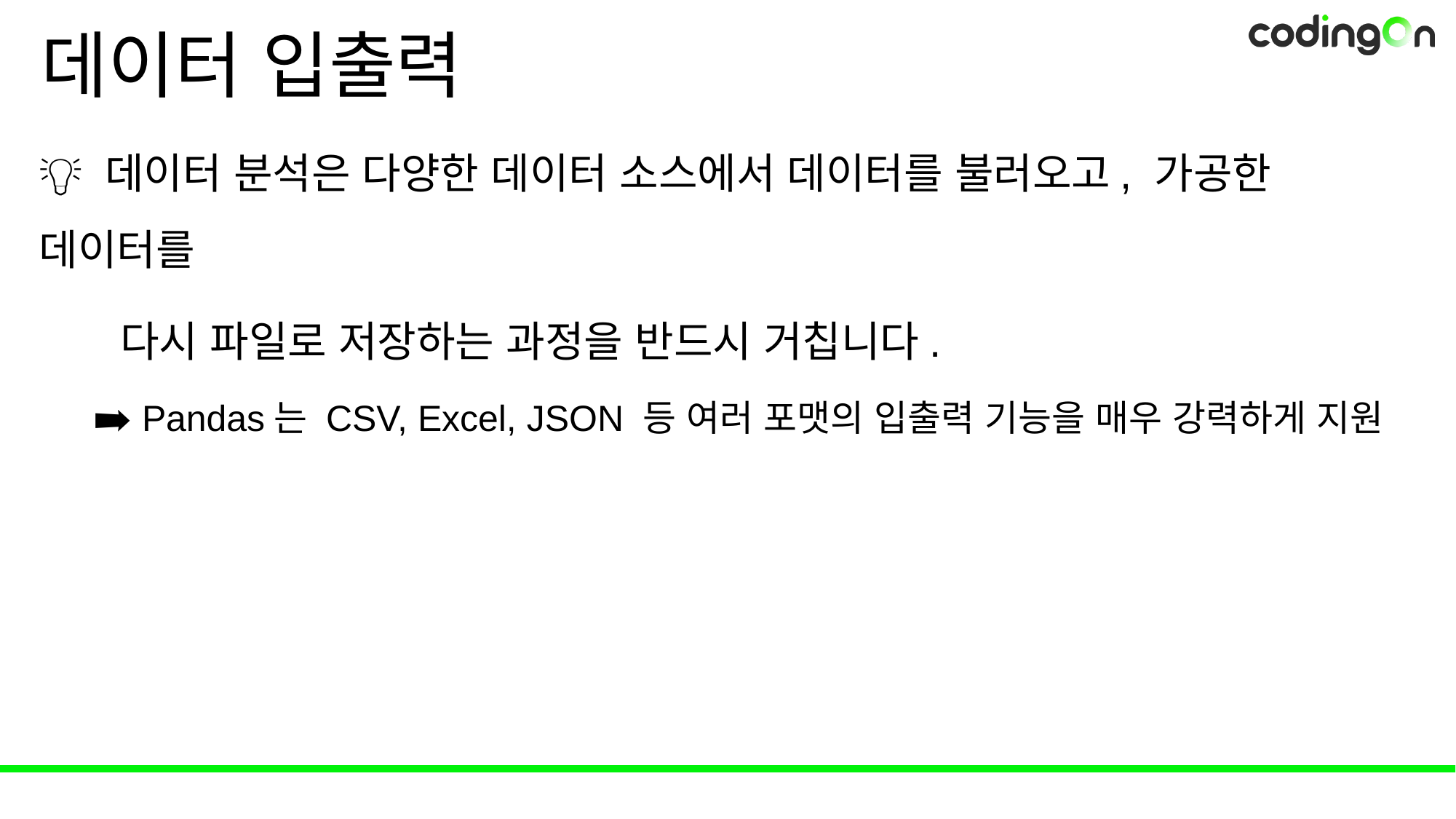

# 데이터 입출력
💡 데이터 분석은 다양한 데이터 소스에서 데이터를 불러오고, 가공한 데이터를
      다시 파일로 저장하는 과정을 반드시 거칩니다.
➡️ Pandas는 CSV, Excel, JSON 등 여러 포맷의 입출력 기능을 매우 강력하게 지원